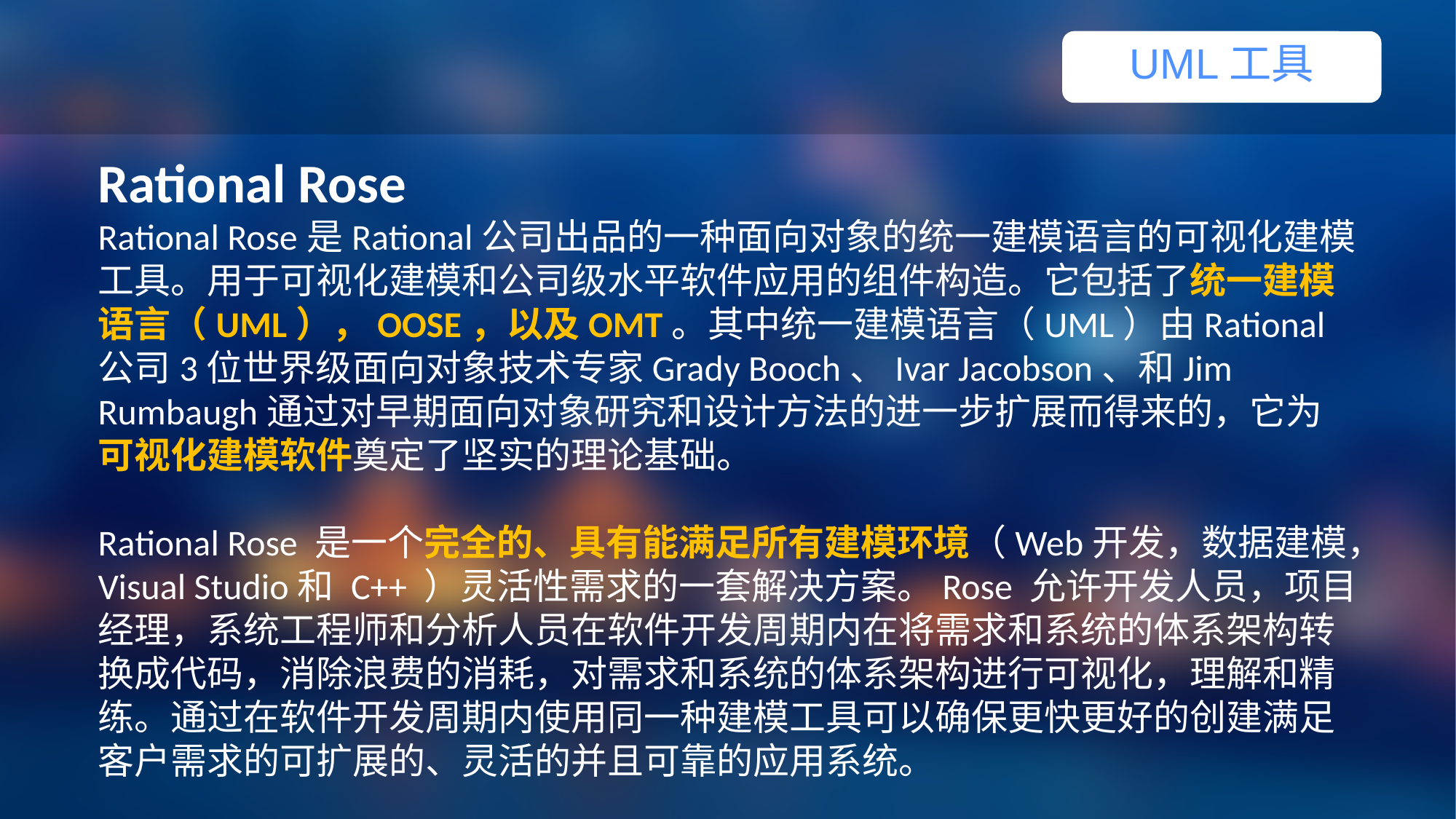

UML工具
Rational Rose
Rational Rose是Rational公司出品的一种面向对象的统一建模语言的可视化建模工具。用于可视化建模和公司级水平软件应用的组件构造。它包括了统一建模语言（UML），OOSE，以及OMT。其中统一建模语言（UML）由Rational公司3位世界级面向对象技术专家Grady Booch、Ivar Jacobson、和Jim Rumbaugh通过对早期面向对象研究和设计方法的进一步扩展而得来的，它为可视化建模软件奠定了坚实的理论基础。
Rational Rose 是一个完全的、具有能满足所有建模环境（Web开发，数据建模，Visual Studio和 C++ ）灵活性需求的一套解决方案。Rose 允许开发人员，项目经理，系统工程师和分析人员在软件开发周期内在将需求和系统的体系架构转换成代码，消除浪费的消耗，对需求和系统的体系架构进行可视化，理解和精练。通过在软件开发周期内使用同一种建模工具可以确保更快更好的创建满足客户需求的可扩展的、灵活的并且可靠的应用系统。
1
                     点击添加标题